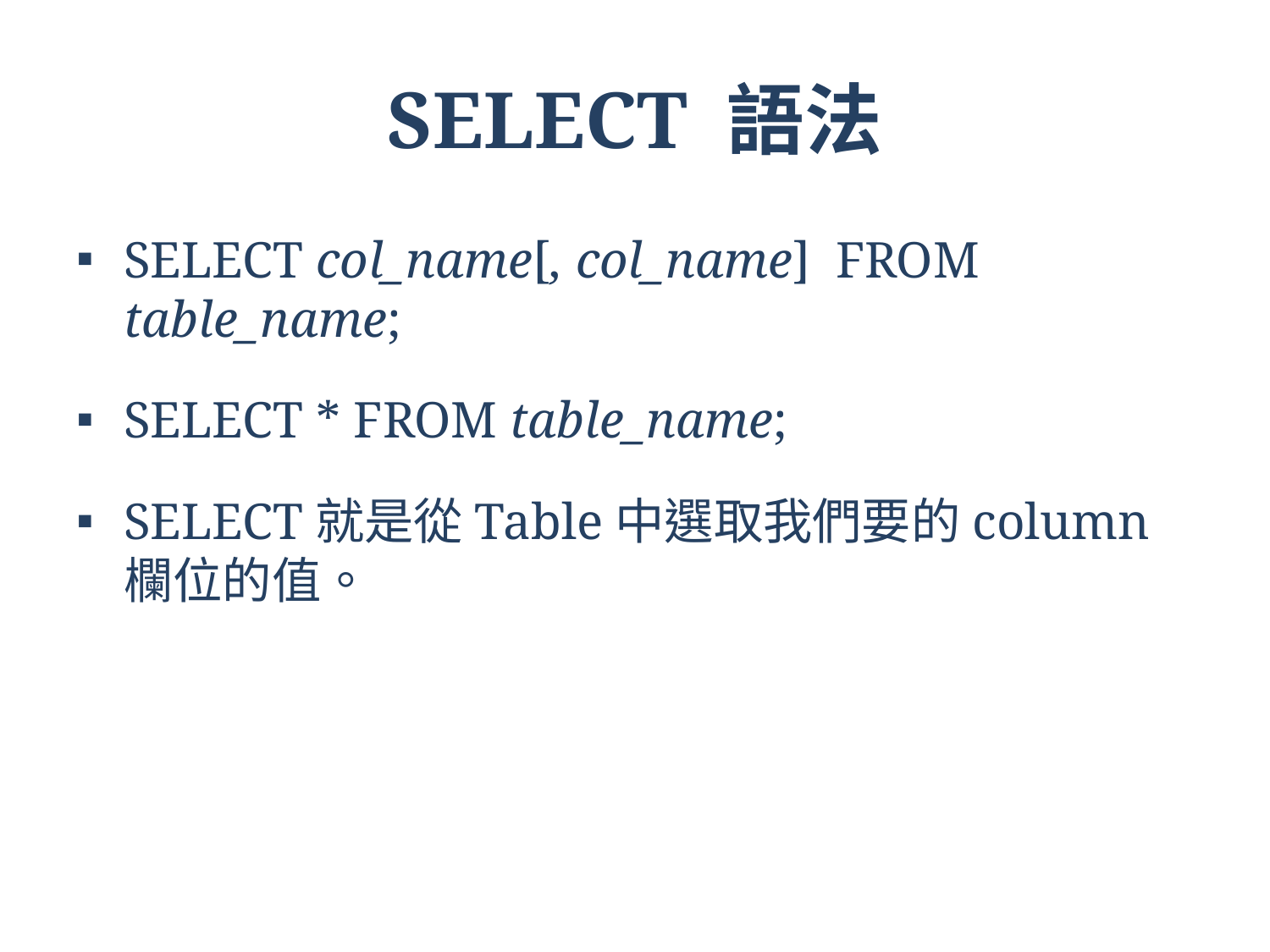

# SELECT 語法
SELECT col_name[, col_name]  FROM table_name;
SELECT * FROM table_name;
SELECT就是從Table中選取我們要的column欄位的值。